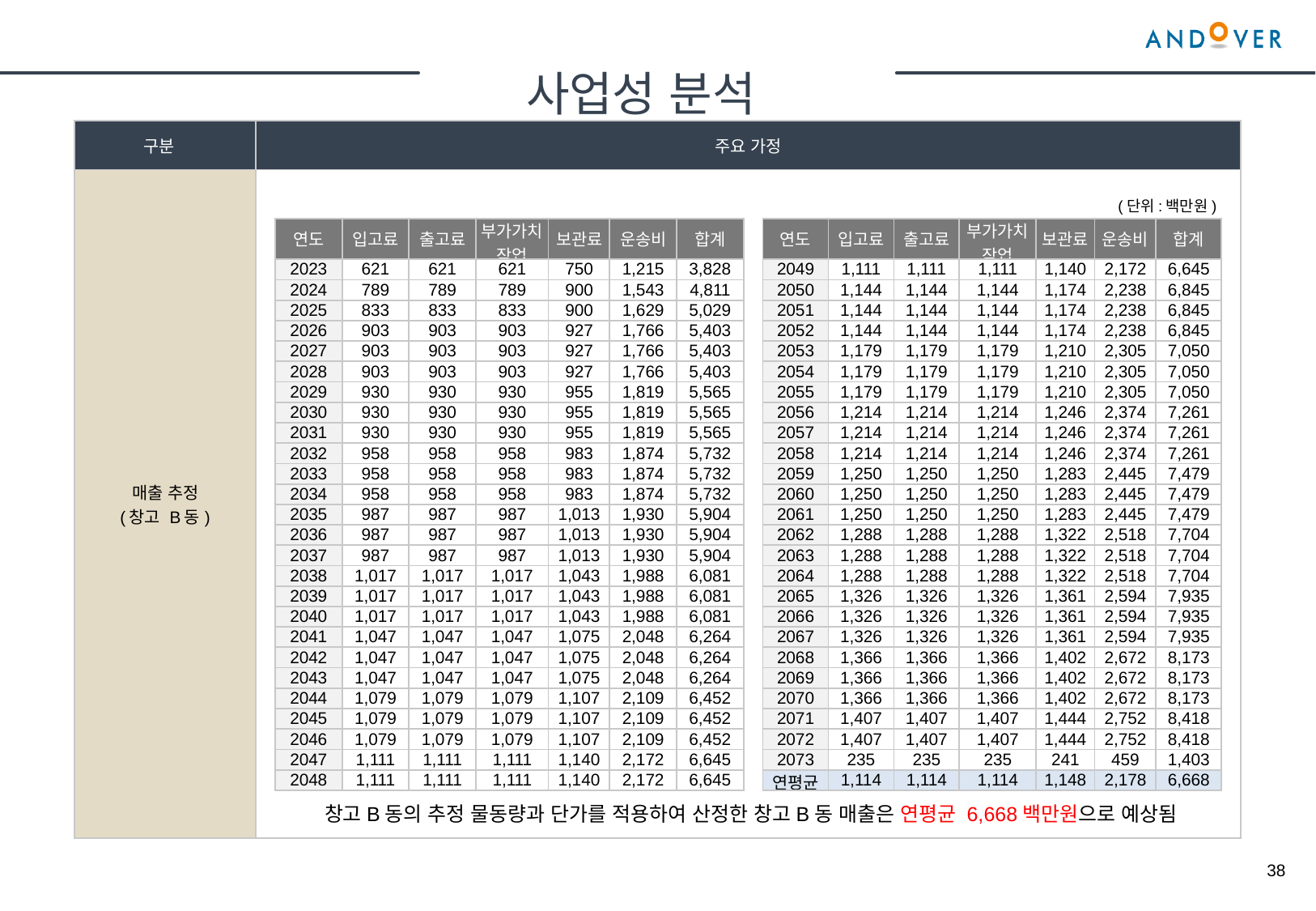

사업성 분석
| 구분 | 주요 가정 |
| --- | --- |
| 매출 추정 (창고 B동) |  |
(단위:백만원)
| 연도 | 입고료 | 출고료 | 부가가치 작업 | 보관료 | 운송비 | 합계 |
| --- | --- | --- | --- | --- | --- | --- |
| 2023 | 621 | 621 | 621 | 750 | 1,215 | 3,828 |
| 2024 | 789 | 789 | 789 | 900 | 1,543 | 4,811 |
| 2025 | 833 | 833 | 833 | 900 | 1,629 | 5,029 |
| 2026 | 903 | 903 | 903 | 927 | 1,766 | 5,403 |
| 2027 | 903 | 903 | 903 | 927 | 1,766 | 5,403 |
| 2028 | 903 | 903 | 903 | 927 | 1,766 | 5,403 |
| 2029 | 930 | 930 | 930 | 955 | 1,819 | 5,565 |
| 2030 | 930 | 930 | 930 | 955 | 1,819 | 5,565 |
| 2031 | 930 | 930 | 930 | 955 | 1,819 | 5,565 |
| 2032 | 958 | 958 | 958 | 983 | 1,874 | 5,732 |
| 2033 | 958 | 958 | 958 | 983 | 1,874 | 5,732 |
| 2034 | 958 | 958 | 958 | 983 | 1,874 | 5,732 |
| 2035 | 987 | 987 | 987 | 1,013 | 1,930 | 5,904 |
| 2036 | 987 | 987 | 987 | 1,013 | 1,930 | 5,904 |
| 2037 | 987 | 987 | 987 | 1,013 | 1,930 | 5,904 |
| 2038 | 1,017 | 1,017 | 1,017 | 1,043 | 1,988 | 6,081 |
| 2039 | 1,017 | 1,017 | 1,017 | 1,043 | 1,988 | 6,081 |
| 2040 | 1,017 | 1,017 | 1,017 | 1,043 | 1,988 | 6,081 |
| 2041 | 1,047 | 1,047 | 1,047 | 1,075 | 2,048 | 6,264 |
| 2042 | 1,047 | 1,047 | 1,047 | 1,075 | 2,048 | 6,264 |
| 2043 | 1,047 | 1,047 | 1,047 | 1,075 | 2,048 | 6,264 |
| 2044 | 1,079 | 1,079 | 1,079 | 1,107 | 2,109 | 6,452 |
| 2045 | 1,079 | 1,079 | 1,079 | 1,107 | 2,109 | 6,452 |
| 2046 | 1,079 | 1,079 | 1,079 | 1,107 | 2,109 | 6,452 |
| 2047 | 1,111 | 1,111 | 1,111 | 1,140 | 2,172 | 6,645 |
| 2048 | 1,111 | 1,111 | 1,111 | 1,140 | 2,172 | 6,645 |
| 연도 | 입고료 | 출고료 | 부가가치 작업 | 보관료 | 운송비 | 합계 |
| --- | --- | --- | --- | --- | --- | --- |
| 2049 | 1,111 | 1,111 | 1,111 | 1,140 | 2,172 | 6,645 |
| 2050 | 1,144 | 1,144 | 1,144 | 1,174 | 2,238 | 6,845 |
| 2051 | 1,144 | 1,144 | 1,144 | 1,174 | 2,238 | 6,845 |
| 2052 | 1,144 | 1,144 | 1,144 | 1,174 | 2,238 | 6,845 |
| 2053 | 1,179 | 1,179 | 1,179 | 1,210 | 2,305 | 7,050 |
| 2054 | 1,179 | 1,179 | 1,179 | 1,210 | 2,305 | 7,050 |
| 2055 | 1,179 | 1,179 | 1,179 | 1,210 | 2,305 | 7,050 |
| 2056 | 1,214 | 1,214 | 1,214 | 1,246 | 2,374 | 7,261 |
| 2057 | 1,214 | 1,214 | 1,214 | 1,246 | 2,374 | 7,261 |
| 2058 | 1,214 | 1,214 | 1,214 | 1,246 | 2,374 | 7,261 |
| 2059 | 1,250 | 1,250 | 1,250 | 1,283 | 2,445 | 7,479 |
| 2060 | 1,250 | 1,250 | 1,250 | 1,283 | 2,445 | 7,479 |
| 2061 | 1,250 | 1,250 | 1,250 | 1,283 | 2,445 | 7,479 |
| 2062 | 1,288 | 1,288 | 1,288 | 1,322 | 2,518 | 7,704 |
| 2063 | 1,288 | 1,288 | 1,288 | 1,322 | 2,518 | 7,704 |
| 2064 | 1,288 | 1,288 | 1,288 | 1,322 | 2,518 | 7,704 |
| 2065 | 1,326 | 1,326 | 1,326 | 1,361 | 2,594 | 7,935 |
| 2066 | 1,326 | 1,326 | 1,326 | 1,361 | 2,594 | 7,935 |
| 2067 | 1,326 | 1,326 | 1,326 | 1,361 | 2,594 | 7,935 |
| 2068 | 1,366 | 1,366 | 1,366 | 1,402 | 2,672 | 8,173 |
| 2069 | 1,366 | 1,366 | 1,366 | 1,402 | 2,672 | 8,173 |
| 2070 | 1,366 | 1,366 | 1,366 | 1,402 | 2,672 | 8,173 |
| 2071 | 1,407 | 1,407 | 1,407 | 1,444 | 2,752 | 8,418 |
| 2072 | 1,407 | 1,407 | 1,407 | 1,444 | 2,752 | 8,418 |
| 2073 | 235 | 235 | 235 | 241 | 459 | 1,403 |
| 연평균 | 1,114 | 1,114 | 1,114 | 1,148 | 2,178 | 6,668 |
창고B동의 추정 물동량과 단가를 적용하여 산정한 창고B동 매출은 연평균 6,668백만원으로 예상됨
38